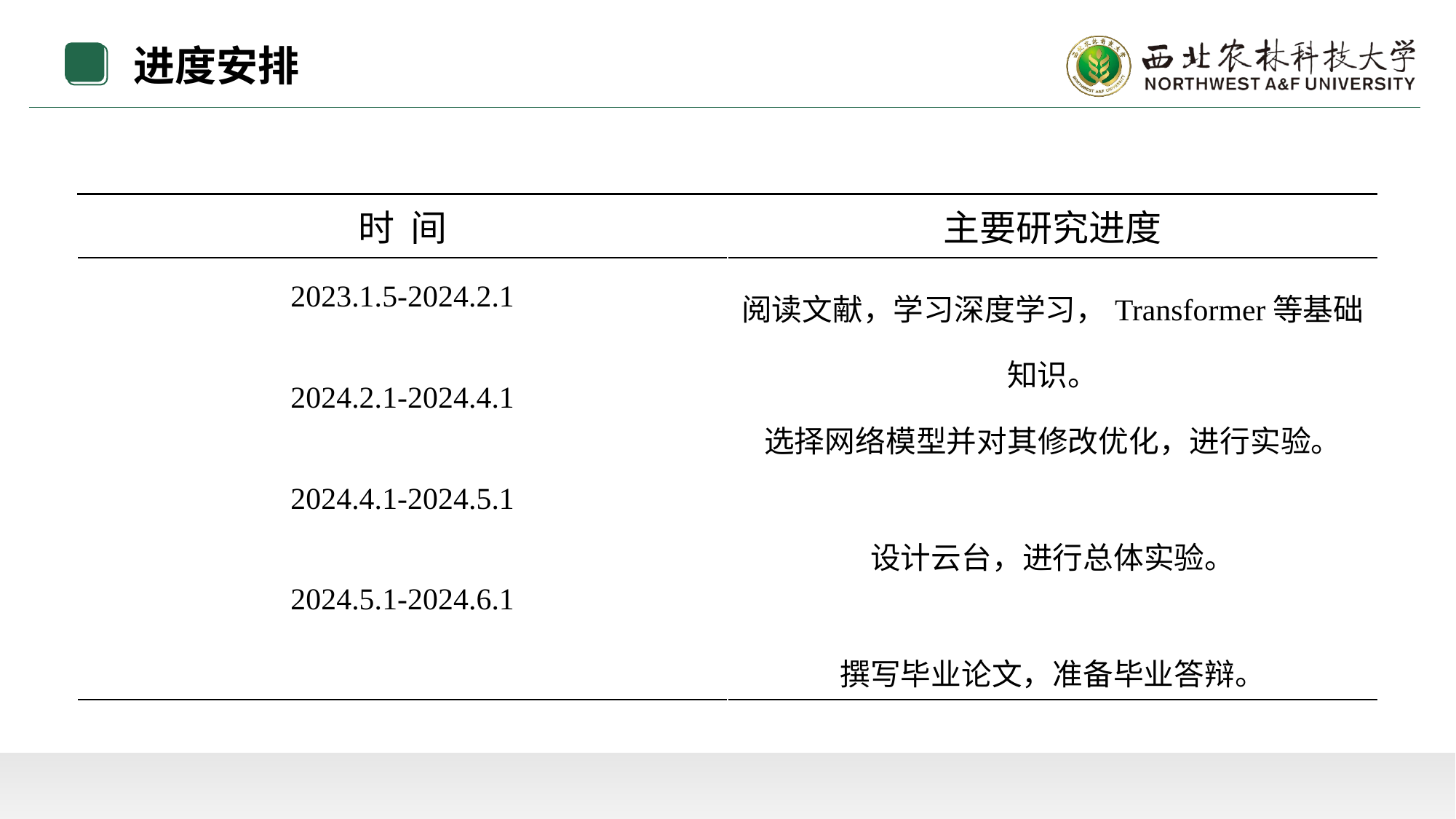

进度安排
| 时 间 | 主要研究进度 |
| --- | --- |
| 2023.1.5-2024.2.1 2024.2.1-2024.4.1 2024.4.1-2024.5.1 2024.5.1-2024.6.1 | 阅读文献，学习深度学习，Transformer等基础知识。 选择网络模型并对其修改优化，进行实验。 设计云台，进行总体实验。 撰写毕业论文，准备毕业答辩。 |